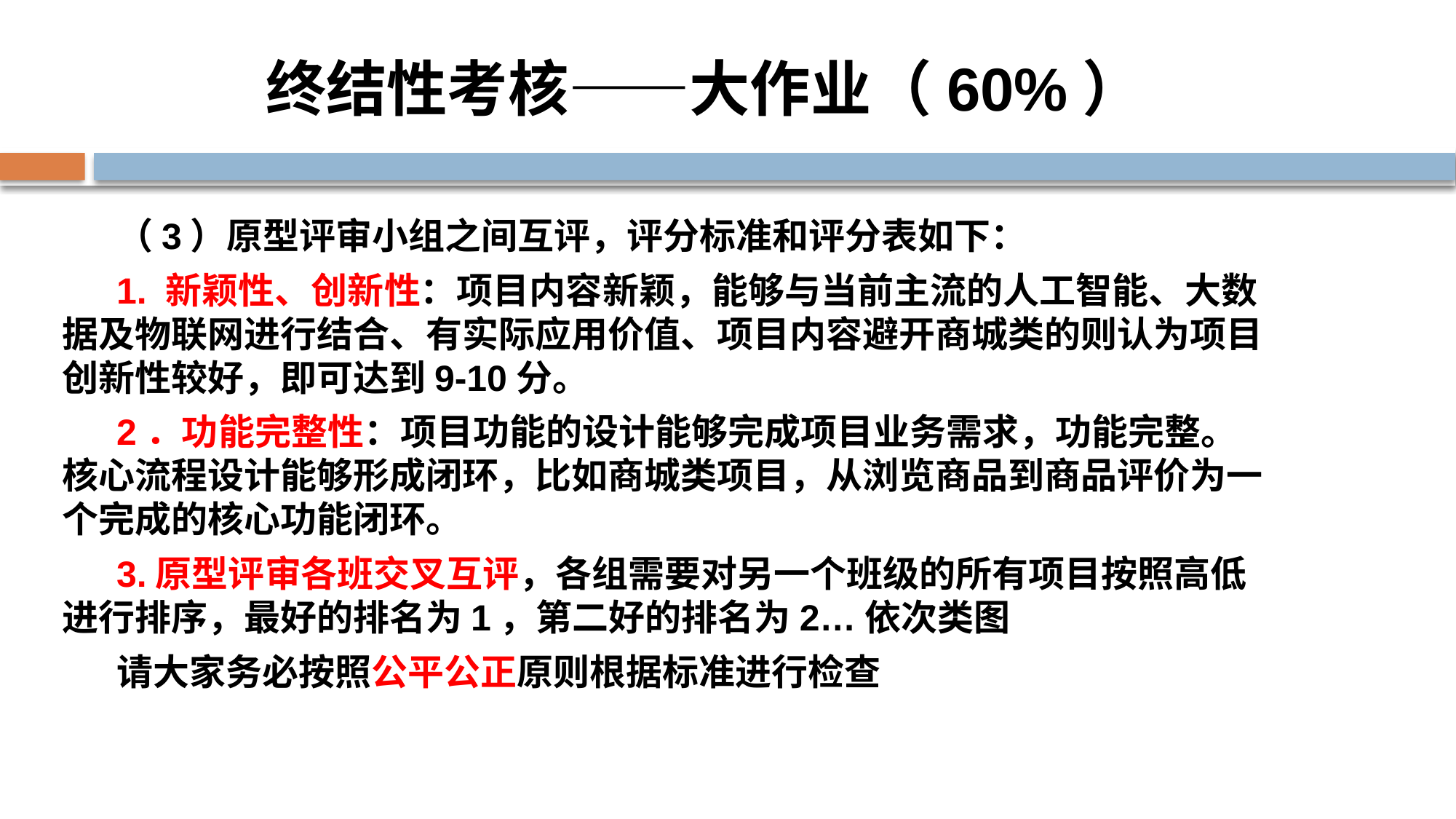

# 终结性考核——大作业（60%）
（3）原型评审小组之间互评，评分标准和评分表如下：
1. 新颖性、创新性：项目内容新颖，能够与当前主流的人工智能、大数据及物联网进行结合、有实际应用价值、项目内容避开商城类的则认为项目创新性较好，即可达到9-10分。
2．功能完整性：项目功能的设计能够完成项目业务需求，功能完整。核心流程设计能够形成闭环，比如商城类项目，从浏览商品到商品评价为一个完成的核心功能闭环。
3.原型评审各班交叉互评，各组需要对另一个班级的所有项目按照高低进行排序，最好的排名为1，第二好的排名为2…依次类图
请大家务必按照公平公正原则根据标准进行检查